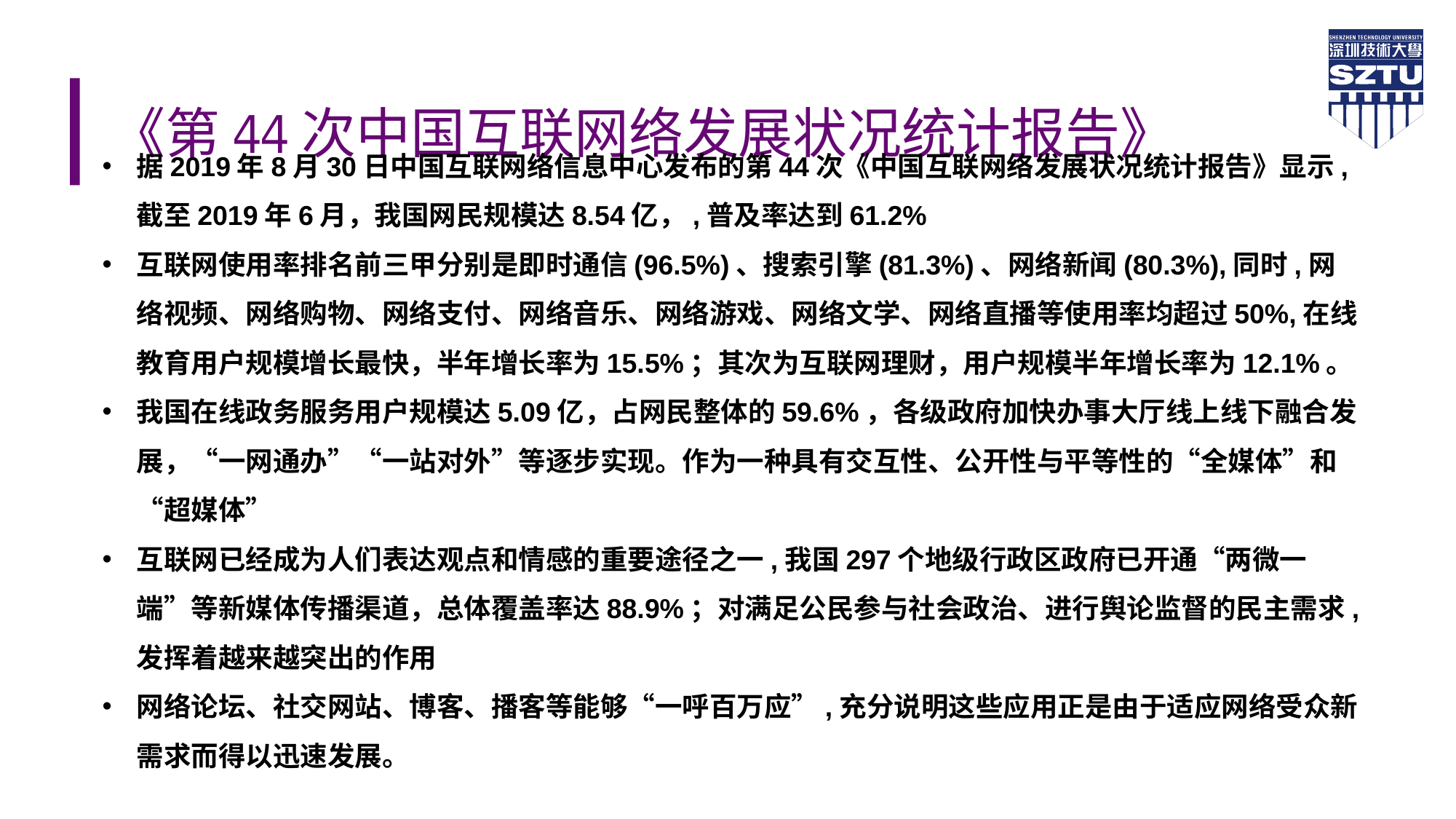

# 《第44次中国互联网络发展状况统计报告》
据2019年8月30日中国互联网络信息中心发布的第44次《中国互联网络发展状况统计报告》显示, 截至2019年6月，我国网民规模达8.54亿，,普及率达到61.2%
互联网使用率排名前三甲分别是即时通信(96.5%)、搜索引擎(81.3%)、网络新闻(80.3%),同时,网络视频、网络购物、网络支付、网络音乐、网络游戏、网络文学、网络直播等使用率均超过50%,在线教育用户规模增长最快，半年增长率为15.5%；其次为互联网理财，用户规模半年增长率为12.1%。
我国在线政务服务用户规模达5.09亿，占网民整体的59.6%，各级政府加快办事大厅线上线下融合发展，“一网通办”“一站对外”等逐步实现。作为一种具有交互性、公开性与平等性的“全媒体”和“超媒体”
互联网已经成为人们表达观点和情感的重要途径之一,我国297个地级行政区政府已开通“两微一端”等新媒体传播渠道，总体覆盖率达88.9%；对满足公民参与社会政治、进行舆论监督的民主需求,发挥着越来越突出的作用
网络论坛、社交网站、博客、播客等能够“一呼百万应”,充分说明这些应用正是由于适应网络受众新需求而得以迅速发展。